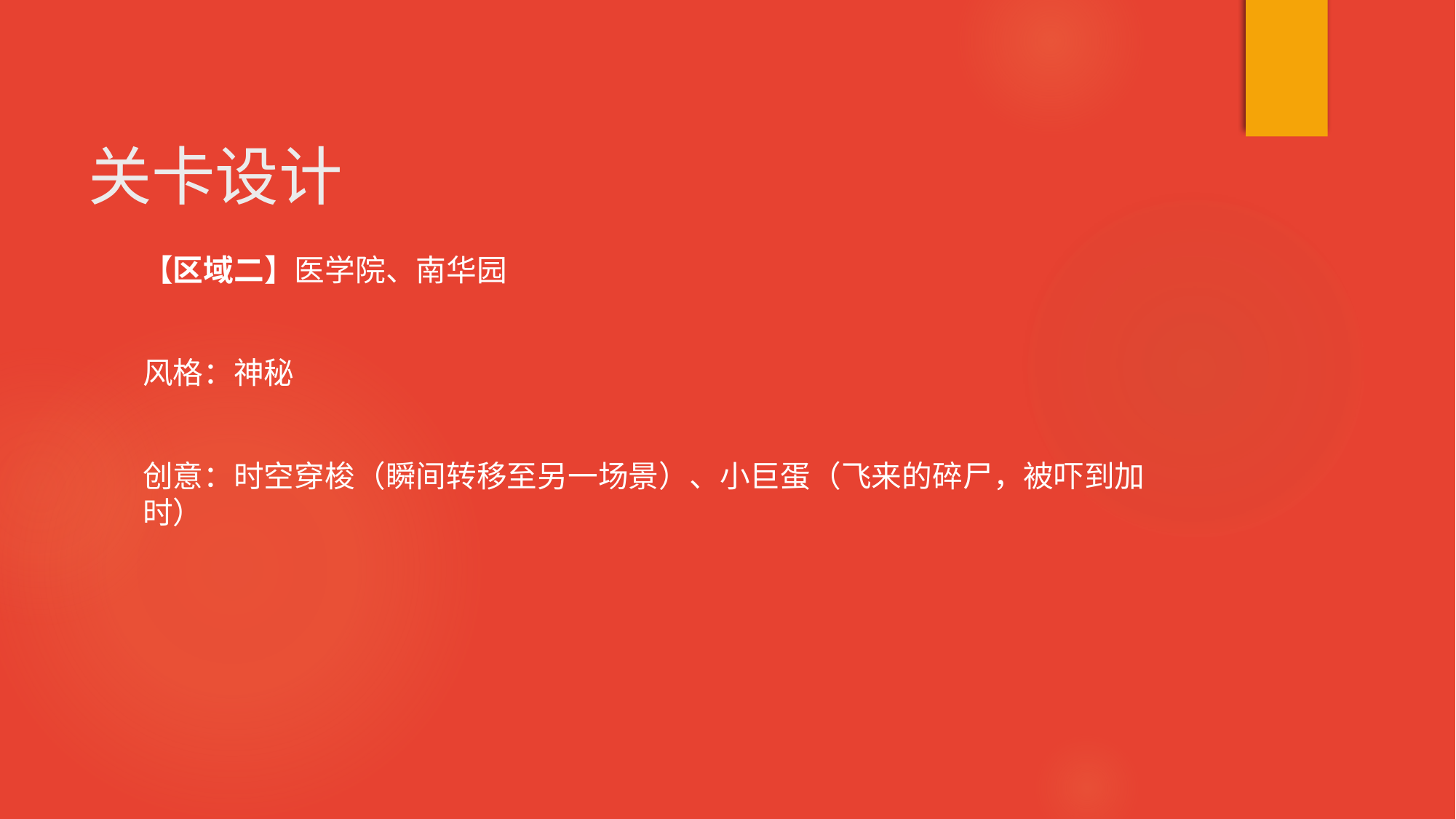

# 关卡设计
【区域二】医学院、南华园

风格：神秘

创意：时空穿梭（瞬间转移至另一场景）、小巨蛋（飞来的碎尸，被吓到加时）